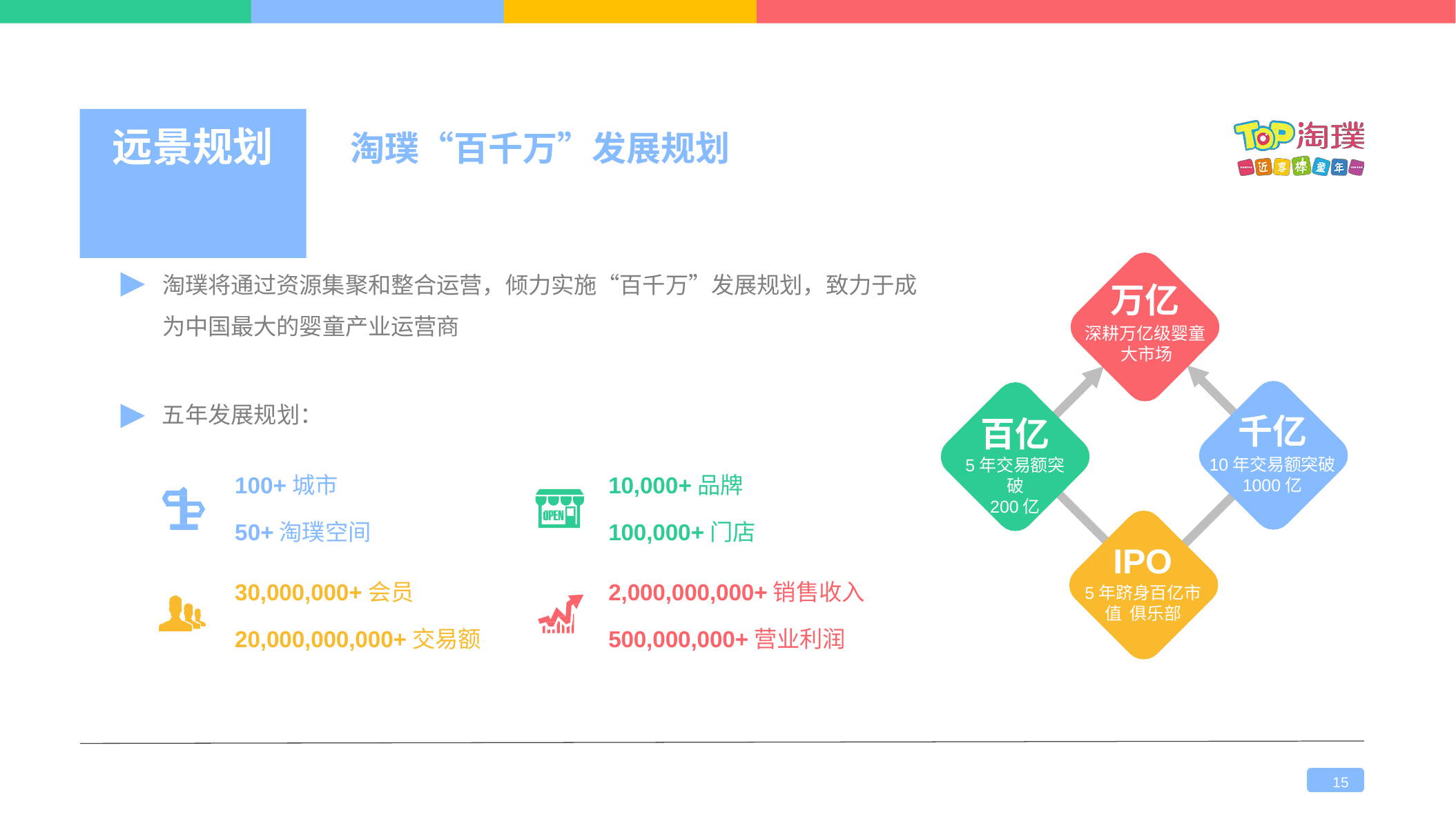

# 远景规划

淘璞“百千万”发展规划

淘璞将通过资源集聚和整合运营，倾力实施“百千万”发展规划，致力于成为中国最大的婴童产业运营商

万亿
深耕万亿级婴童  大市场

五年发展规划：

千亿
10年交易额突破
1000亿
百亿
5年交易额突破
200亿
100+城市
10,000+品牌

50+淘璞空间
100,000+门店
IPO
5年跻身百亿市值  俱乐部
30,000,000+会员
2,000,000,000+销售收入

20,000,000,000+交易额
500,000,000+营业利润

15